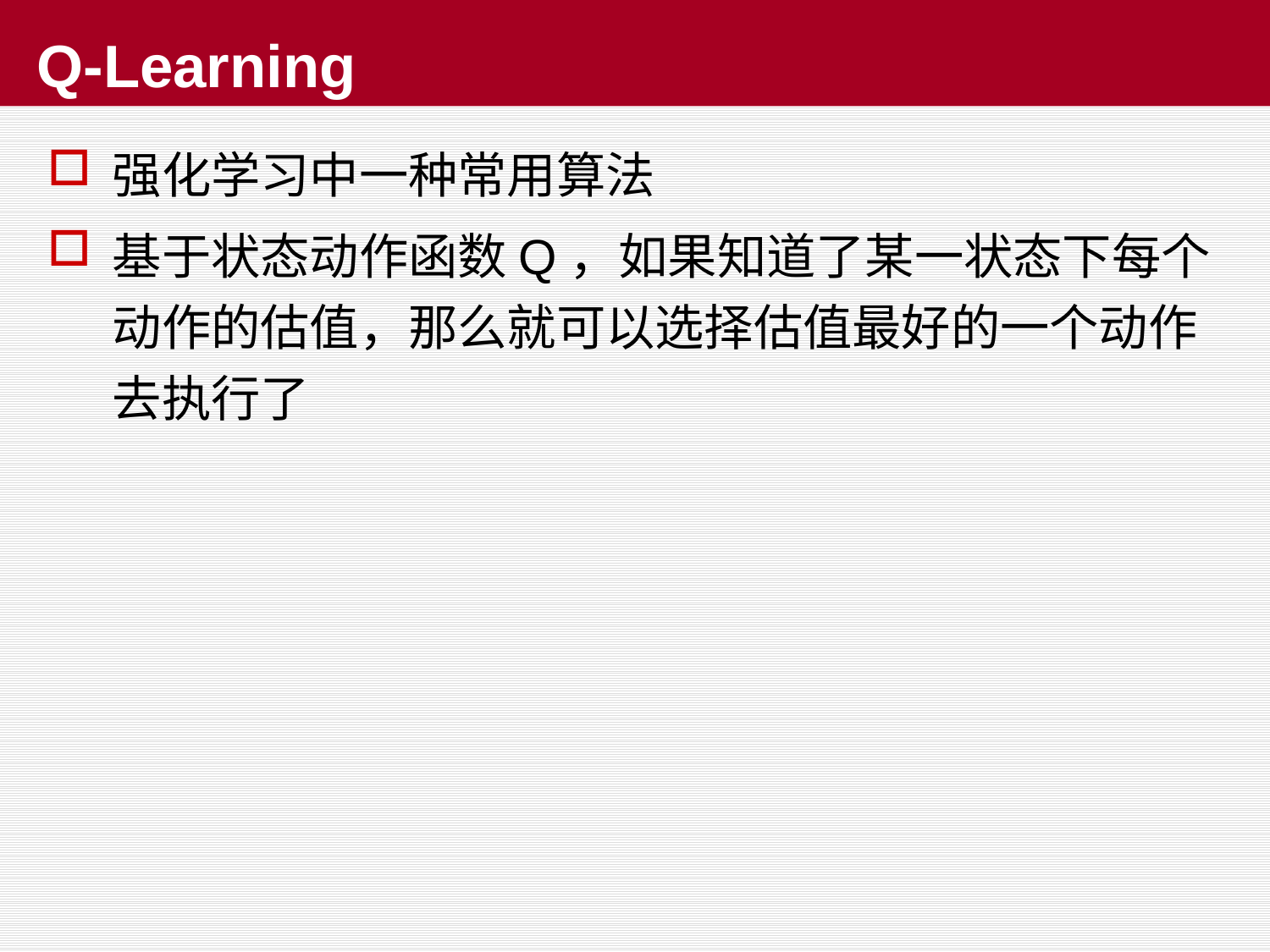

# Q-Learning
强化学习中一种常用算法
基于状态动作函数Q，如果知道了某一状态下每个动作的估值，那么就可以选择估值最好的一个动作去执行了